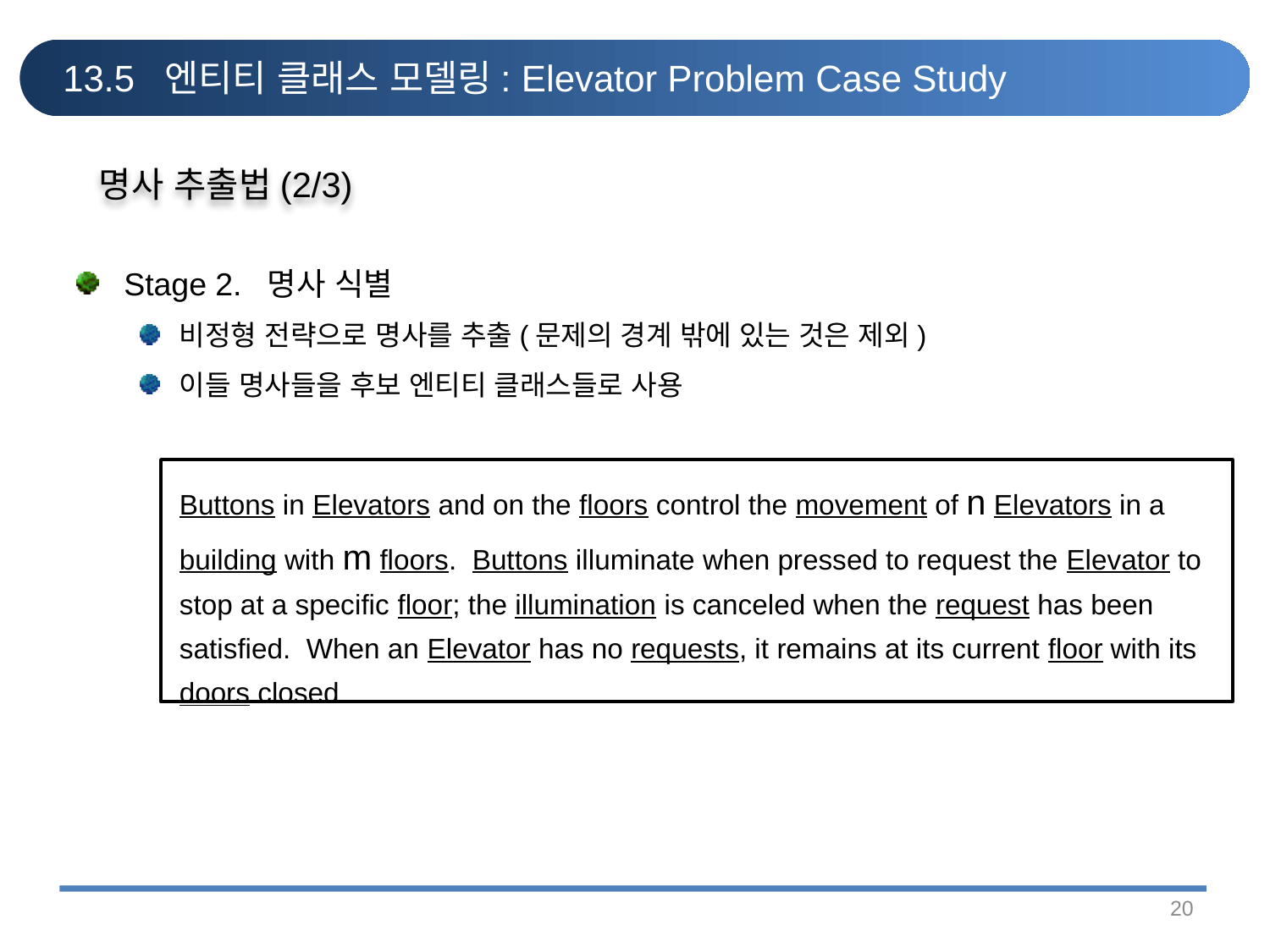

# 13.5  엔티티 클래스 모델링: Elevator Problem Case Study
명사 추출법(2/3)
Stage 2.  명사 식별
비정형 전략으로 명사를 추출(문제의 경계 밖에 있는 것은 제외)
이들 명사들을 후보 엔티티 클래스들로 사용

	Buttons in Elevators and on the floors control the movement of n Elevators in a building with m floors.  Buttons illuminate when pressed to request the Elevator to stop at a specific floor; the illumination is canceled when the request has been satisfied.  When an Elevator has no requests, it remains at its current floor with its doors closed

20